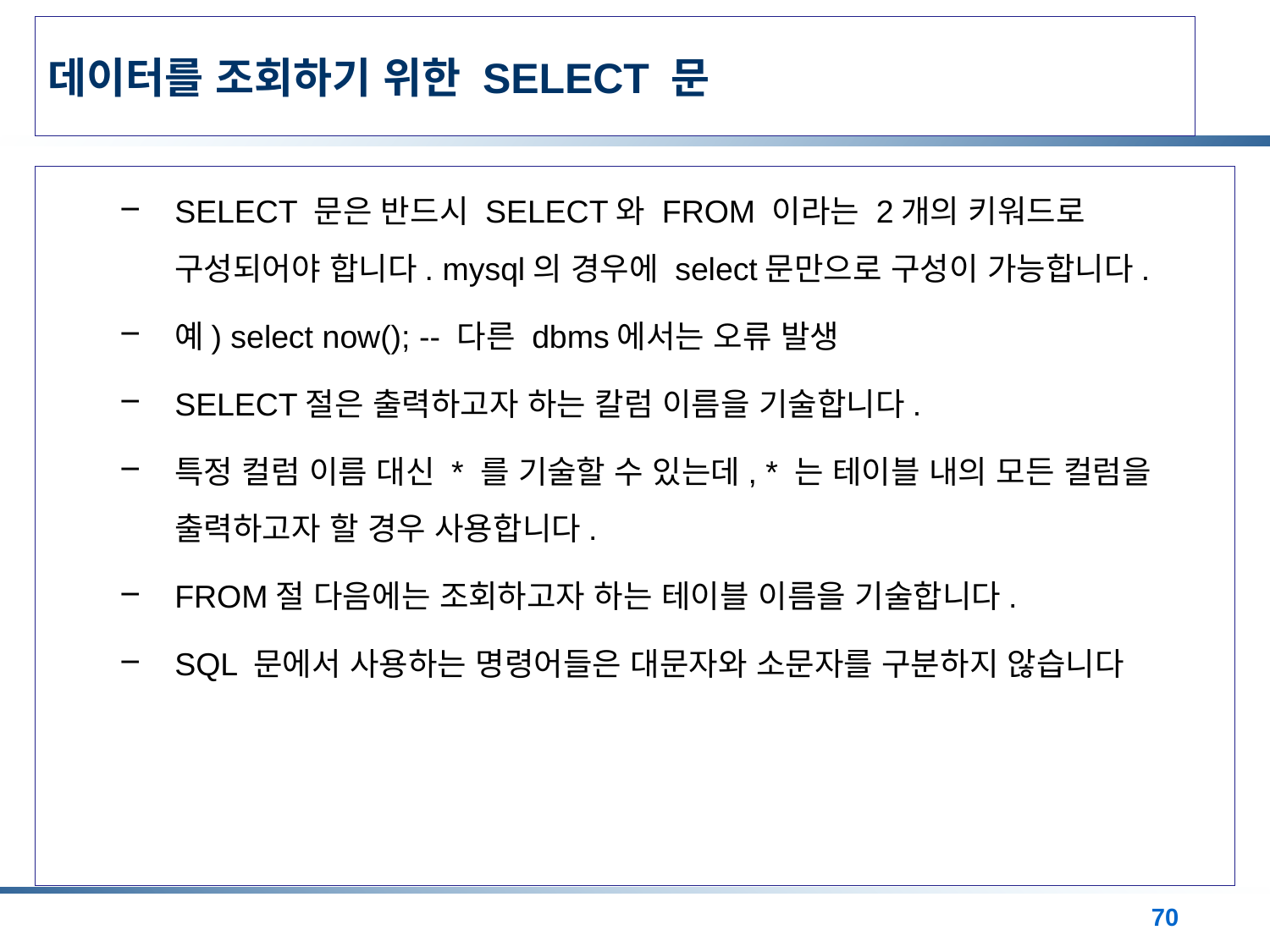

# 데이터를 조회하기 위한 SELECT 문
SELECT 문은 반드시 SELECT와 FROM 이라는 2개의 키워드로 구성되어야 합니다. mysql의 경우에 select문만으로 구성이 가능합니다.
예) select now(); -- 다른 dbms에서는 오류 발생
SELECT절은 출력하고자 하는 칼럼 이름을 기술합니다.
특정 컬럼 이름 대신 * 를 기술할 수 있는데, * 는 테이블 내의 모든 컬럼을 출력하고자 할 경우 사용합니다.
FROM절 다음에는 조회하고자 하는 테이블 이름을 기술합니다.
SQL 문에서 사용하는 명령어들은 대문자와 소문자를 구분하지 않습니다